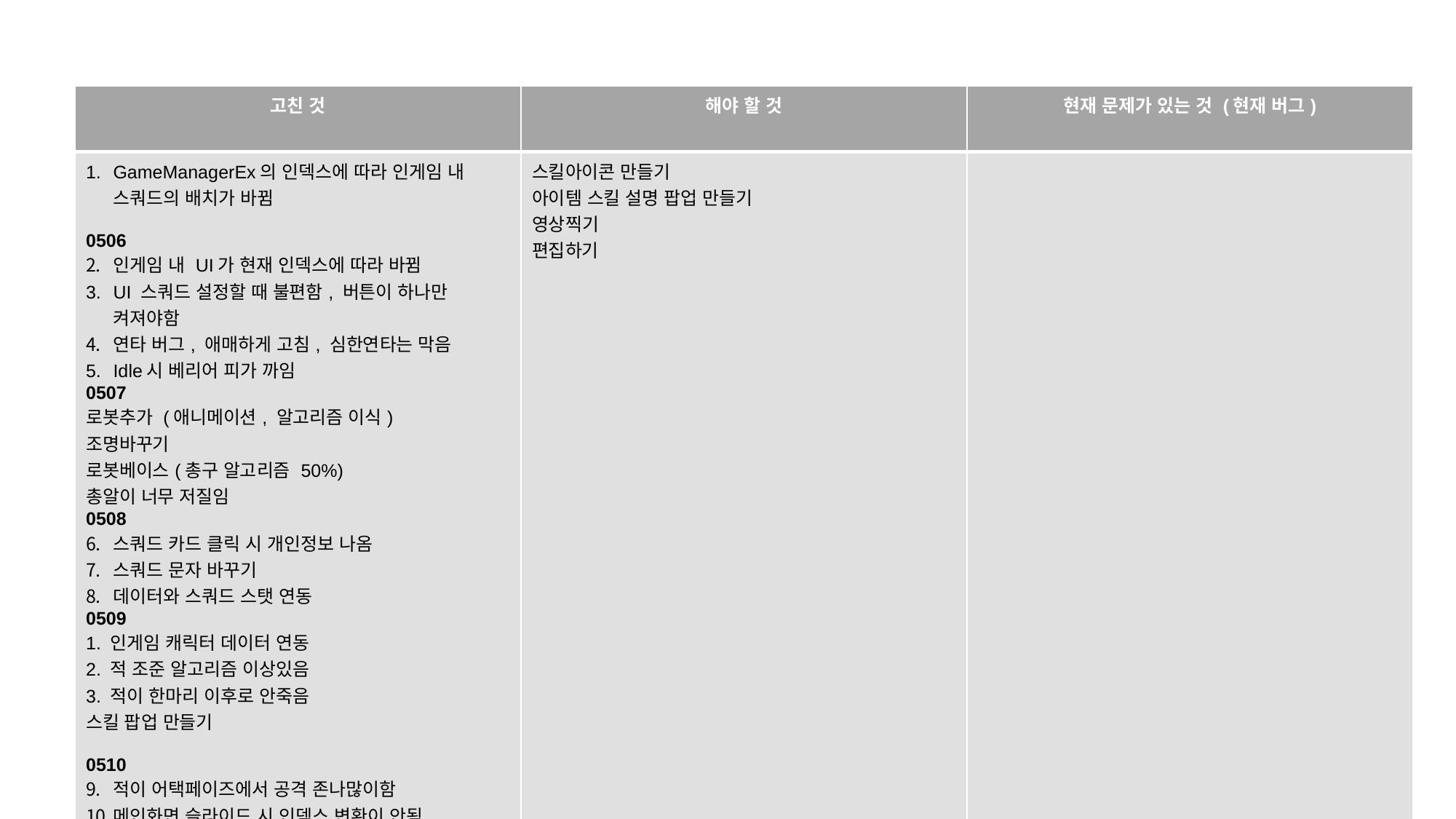

| 고친 것 | 해야 할 것 | 현재 문제가 있는 것 (현재 버그) |
| --- | --- | --- |
| GameManagerEx의 인덱스에 따라 인게임 내 스쿼드의 배치가 바뀜 0506 인게임 내 UI가 현재 인덱스에 따라 바뀜 UI 스쿼드 설정할 때 불편함, 버튼이 하나만 켜져야함 연타 버그, 애매하게 고침, 심한연타는 막음 Idle시 베리어 피가 까임 0507 로봇추가 (애니메이션, 알고리즘 이식) 조명바꾸기 로봇베이스(총구 알고리즘 50%) 총알이 너무 저질임 0508 스쿼드 카드 클릭 시 개인정보 나옴 스쿼드 문자 바꾸기 데이터와 스쿼드 스탯 연동 0509 1. 인게임 캐릭터 데이터 연동 2. 적 조준 알고리즘 이상있음 3. 적이 한마리 이후로 안죽음 스킬 팝업 만들기 0510 적이 어택페이즈에서 공격 존나많이함 메인화면 슬라이드 시 인덱스 변환이 안됨 0511 반동 구현 견착할 때 카메라 무빙 픽스 메인화면 고장 = 그냥 없애버림 드래깅 작전출격 픽스 0512 효과음 넣어야함 0514 몬스터 피격 시 데미지 출력 캐릭터 피격 시 데미지 출력 몬스터 사망 이펙트 구현 크로스 헤어 구현 0515 스킬 구현 Ai 알고리즘 구현 인벤토리 만들어야함 스테이지 구현해야함 | 스킬아이콘 만들기 아이템 스킬 설명 팝업 만들기 영상찍기 편집하기 |  |